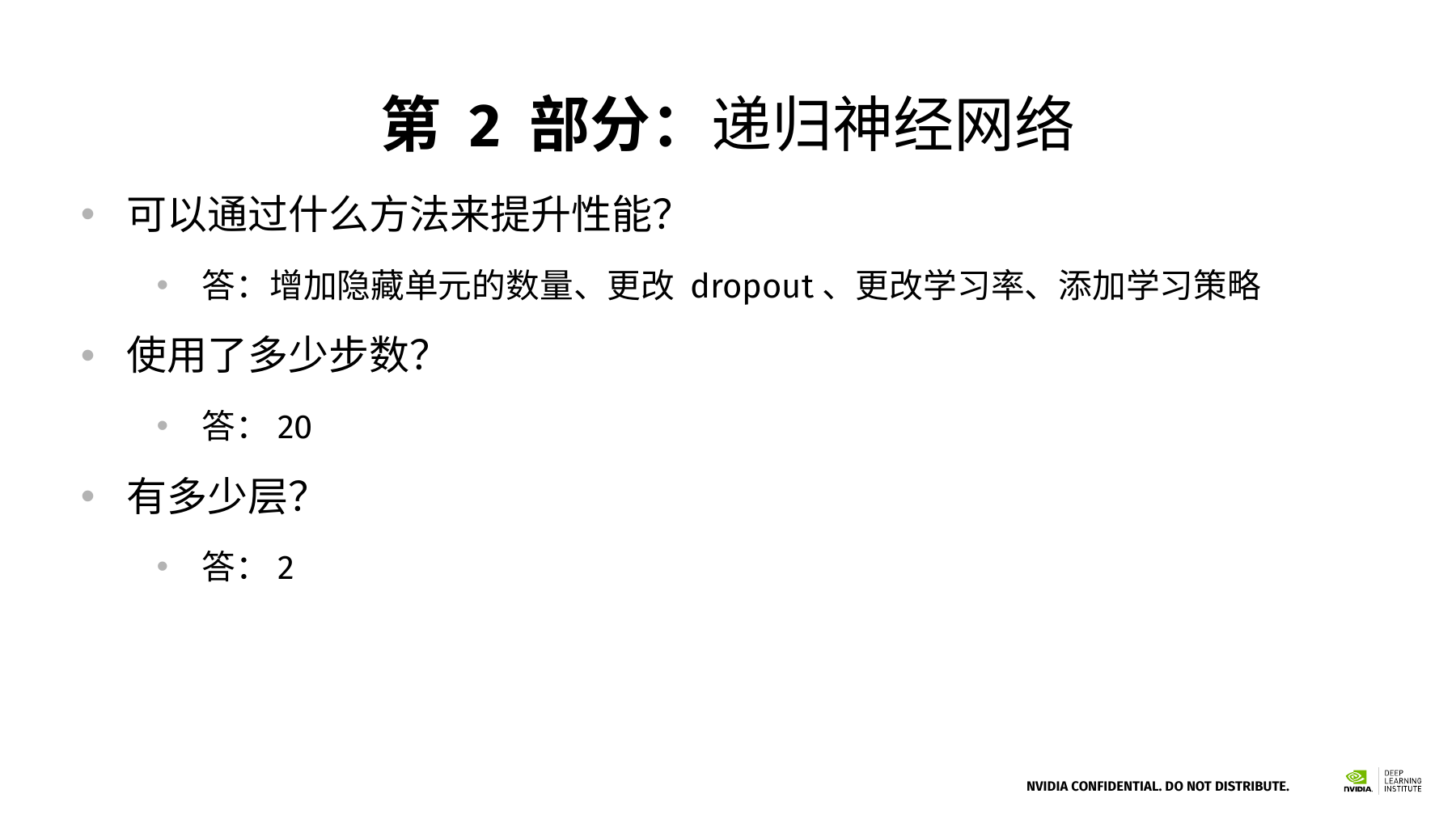

# 第 2 部分：递归神经网络
可以通过什么方法来提升性能？
答：增加隐藏单元的数量、更改 dropout、更改学习率、添加学习策略
使用了多少步数？
答：20
有多少层？
答：2